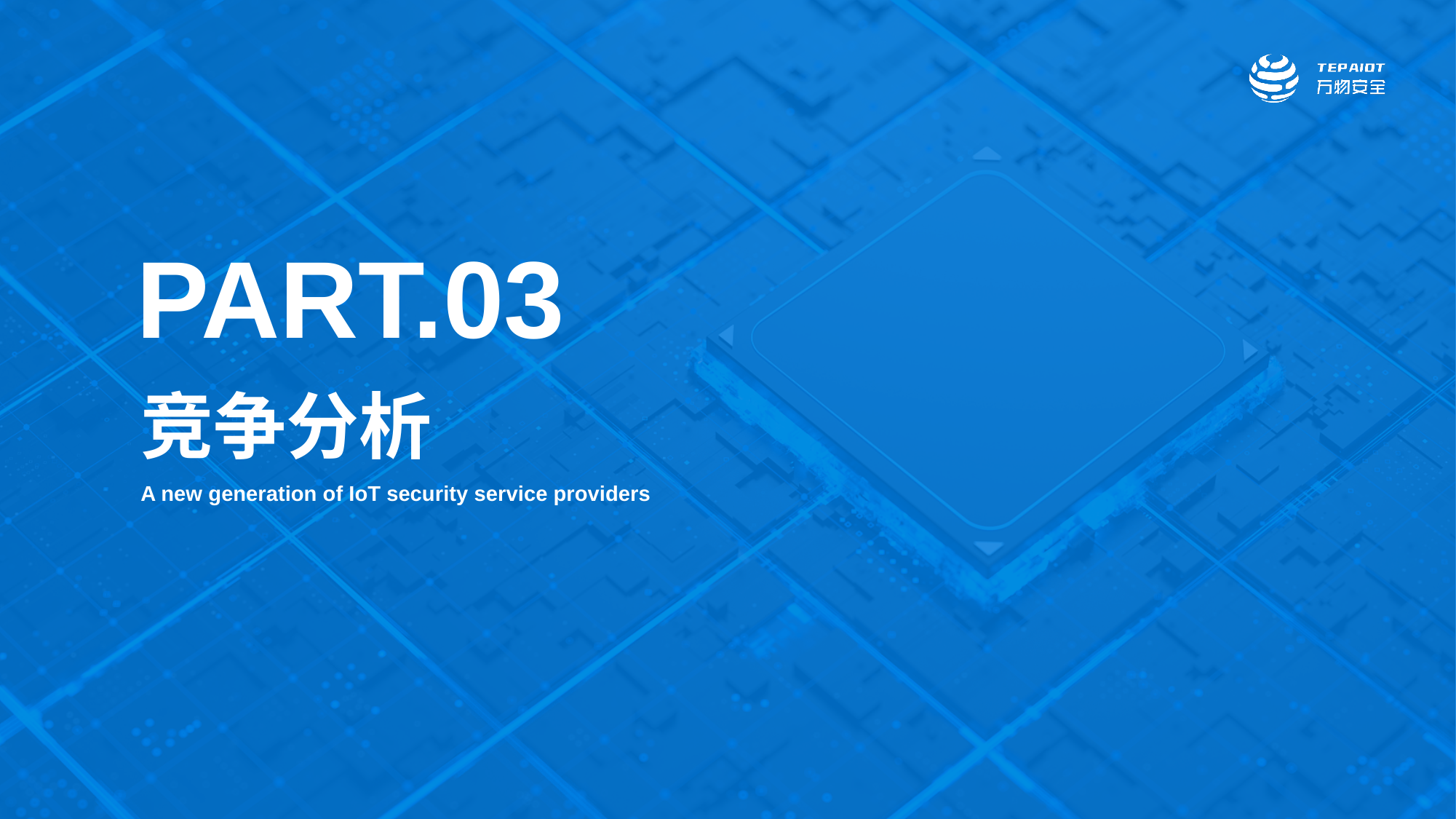

PART.03
竞争分析
A new generation of IoT security service providers